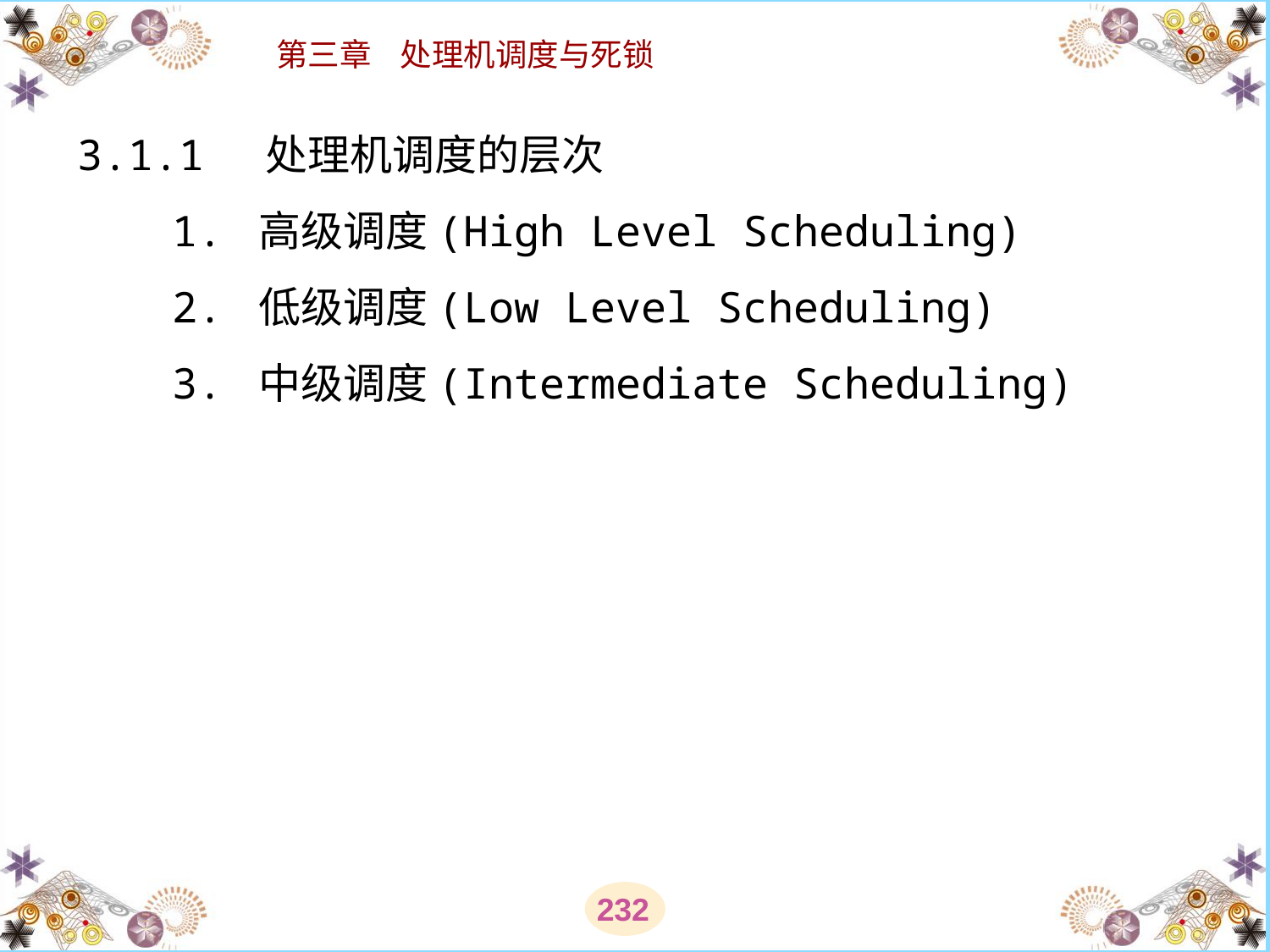

# 3.1.1  处理机调度的层次 　　1. 高级调度(High Level Scheduling) 　　2. 低级调度(Low Level Scheduling) 　　3. 中级调度(Intermediate Scheduling)